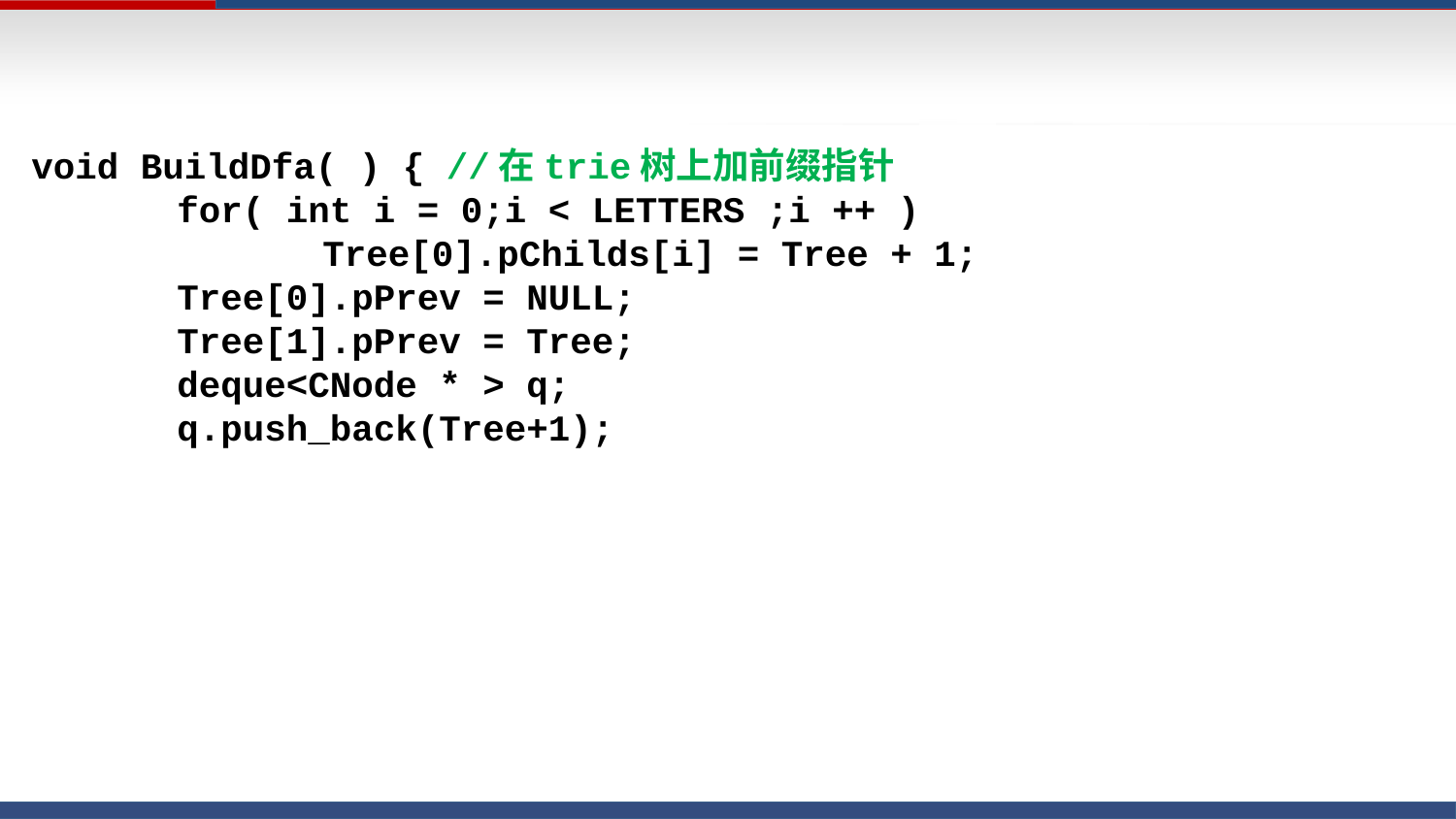

void BuildDfa( ) { //在trie树上加前缀指针
	for( int i = 0;i < LETTERS ;i ++ )
		Tree[0].pChilds[i] = Tree + 1;
	Tree[0].pPrev = NULL;
	Tree[1].pPrev = Tree;
	deque<CNode * > q;
	q.push_back(Tree+1);